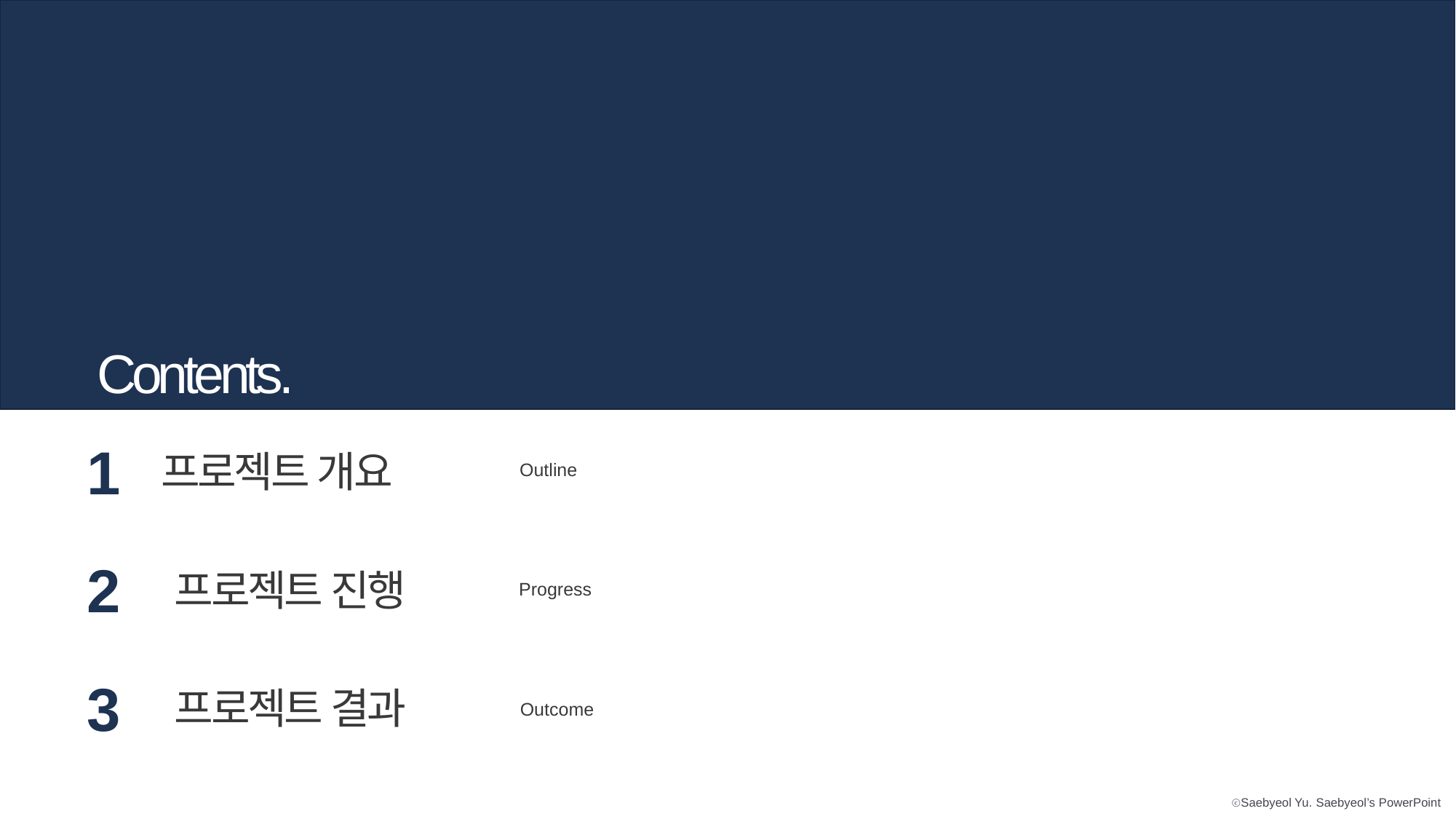

Contents.
1
프로젝트 개요
Outline
2
프로젝트 진행
Progress
3
프로젝트 결과
Outcome